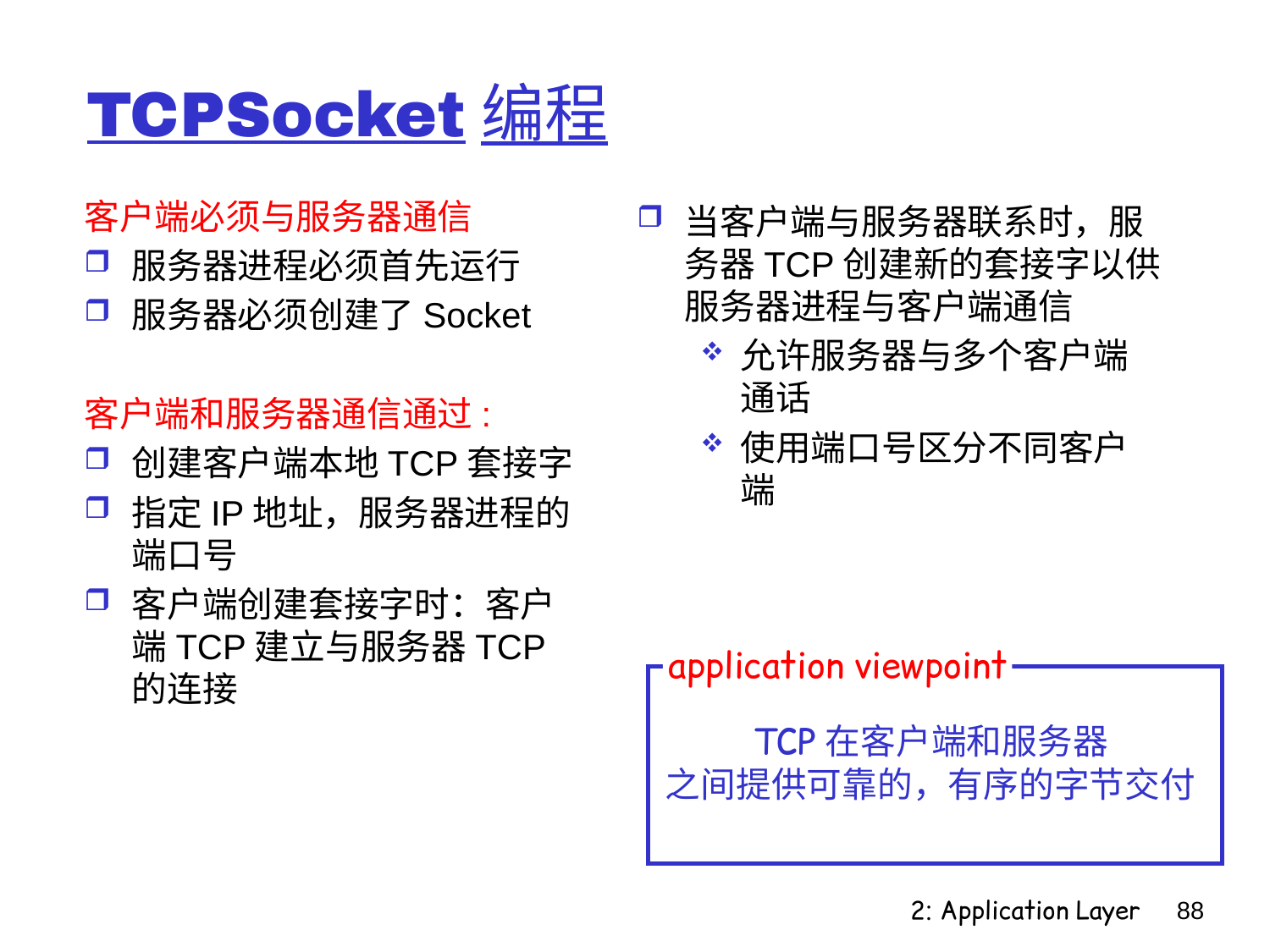

# TCPSocket编程
客户端必须与服务器通信
服务器进程必须首先运行
服务器必须创建了Socket

客户端和服务器通信通过:
创建客户端本地TCP套接字
指定IP地址，服务器进程的端口号
客户端创建套接字时：客户端TCP建立与服务器TCP的连接

当客户端与服务器联系时，服务器TCP创建新的套接字以供服务器进程与客户端通信
允许服务器与多个客户端通话
使用端口号区分不同客户端
application viewpoint

TCP在客户端和服务器
之间提供可靠的，有序的字节交付
2: Application Layer
88